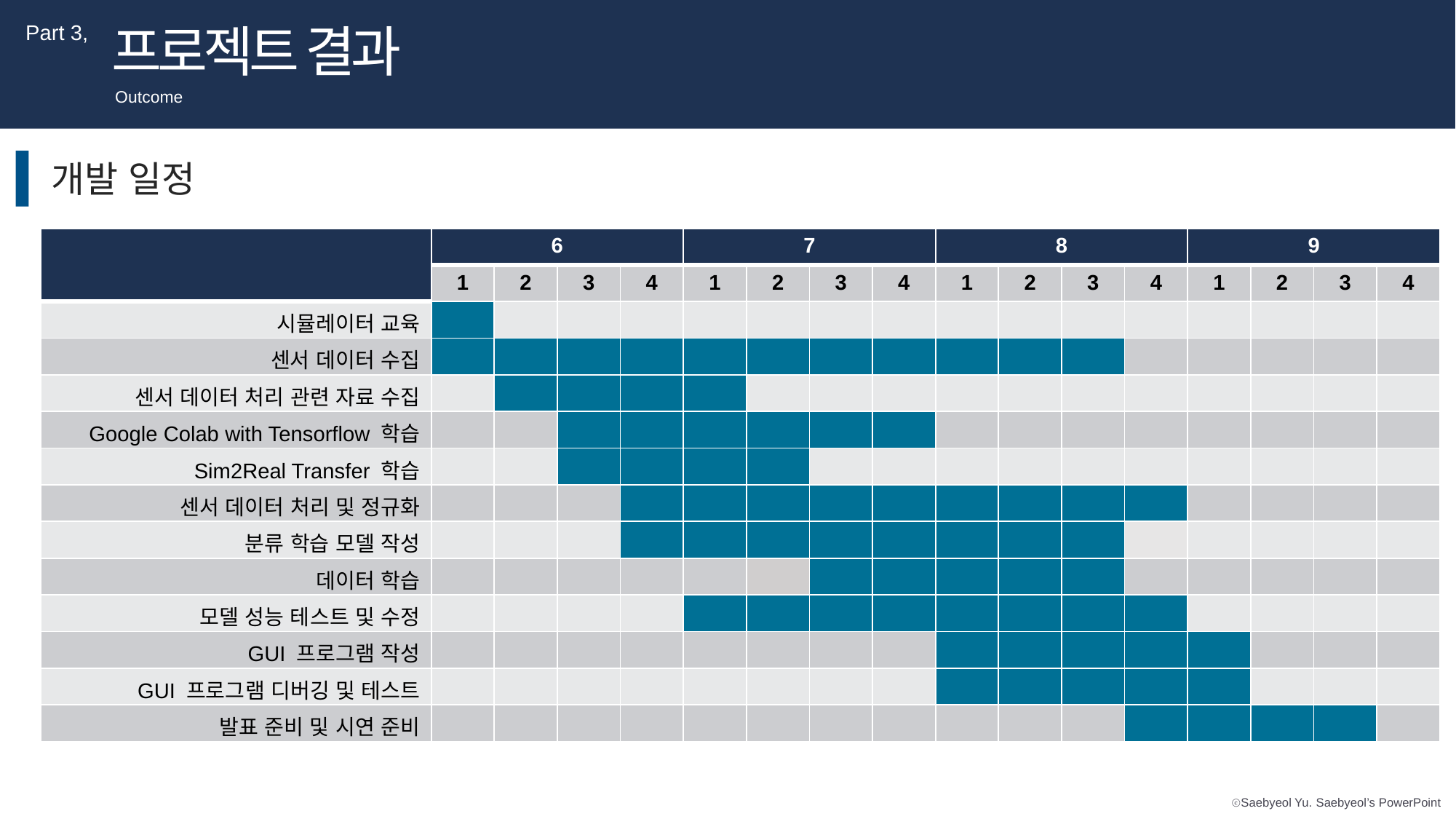

프로젝트 결과
Part 3,
Outcome

개발 일정
|  | 6 |  |  |  | 7 |  |  |  | 8 |  |  |  | 9 |  |  |  |
| --- | --- | --- | --- | --- | --- | --- | --- | --- | --- | --- | --- | --- | --- | --- | --- | --- |
|  | 1 | 2 | 3 | 4 | 1 | 2 | 3 | 4 | 1 | 2 | 3 | 4 | 1 | 2 | 3 | 4 |
| 시뮬레이터 교육 |  |  |  |  |  |  |  |  |  |  |  |  |  |  |  |  |
| 센서 데이터 수집 |  |  |  |  |  |  |  |  |  |  |  |  |  |  |  |  |
| 센서 데이터 처리 관련 자료 수집 |  |  |  |  |  |  |  |  |  |  |  |  |  |  |  |  |
| Google Colab with Tensorflow 학습 |  |  |  |  |  |  |  |  |  |  |  |  |  |  |  |  |
| Sim2Real Transfer 학습 |  |  |  |  |  |  |  |  |  |  |  |  |  |  |  |  |
| 센서 데이터 처리 및 정규화 |  |  |  |  |  |  |  |  |  |  |  |  |  |  |  |  |
| 분류 학습 모델 작성 |  |  |  |  |  |  |  |  |  |  |  |  |  |  |  |  |
| 데이터 학습 |  |  |  |  |  |  |  |  |  |  |  |  |  |  |  |  |
| 모델 성능 테스트 및 수정 |  |  |  |  |  |  |  |  |  |  |  |  |  |  |  |  |
| GUI 프로그램 작성 |  |  |  |  |  |  |  |  |  |  |  |  |  |  |  |  |
| GUI 프로그램 디버깅 및 테스트 |  |  |  |  |  |  |  |  |  |  |  |  |  |  |  |  |
| 발표 준비 및 시연 준비 |  |  |  |  |  |  |  |  |  |  |  |  |  |  |  |  |